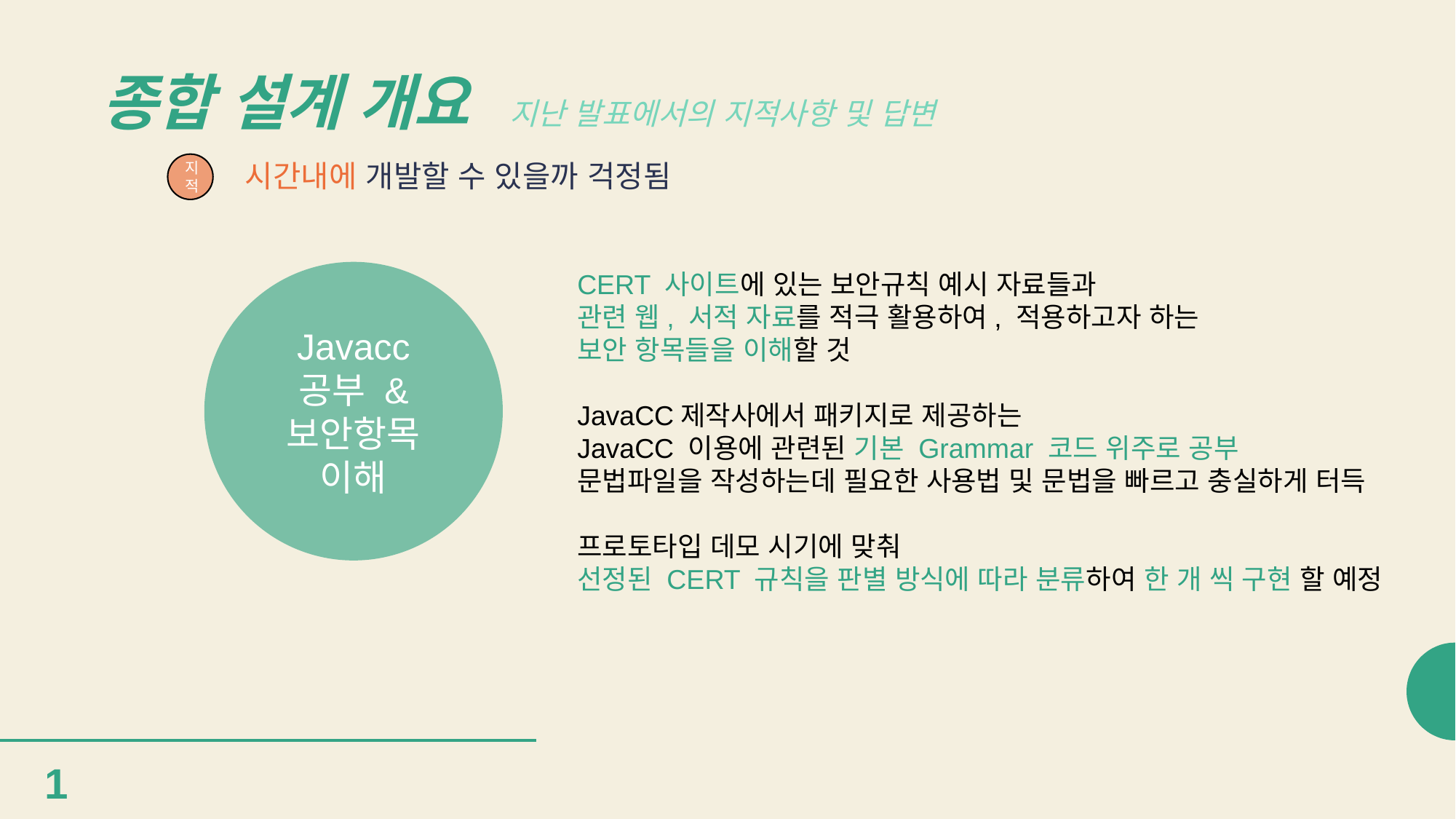

# 종합 설계 개요
지난 발표에서의 지적사항 및 답변
시간내에 개발할 수 있을까 걱정됨
지적
Javacc 공부 &
보안항목
이해
CERT 사이트에 있는 보안규칙 예시 자료들과
관련 웹, 서적 자료를 적극 활용하여, 적용하고자 하는
보안 항목들을 이해할 것

JavaCC제작사에서 패키지로 제공하는
JavaCC 이용에 관련된 기본 Grammar 코드 위주로 공부
문법파일을 작성하는데 필요한 사용법 및 문법을 빠르고 충실하게 터득

프로토타입 데모 시기에 맞춰
선정된 CERT 규칙을 판별 방식에 따라 분류하여 한 개 씩 구현 할 예정

1